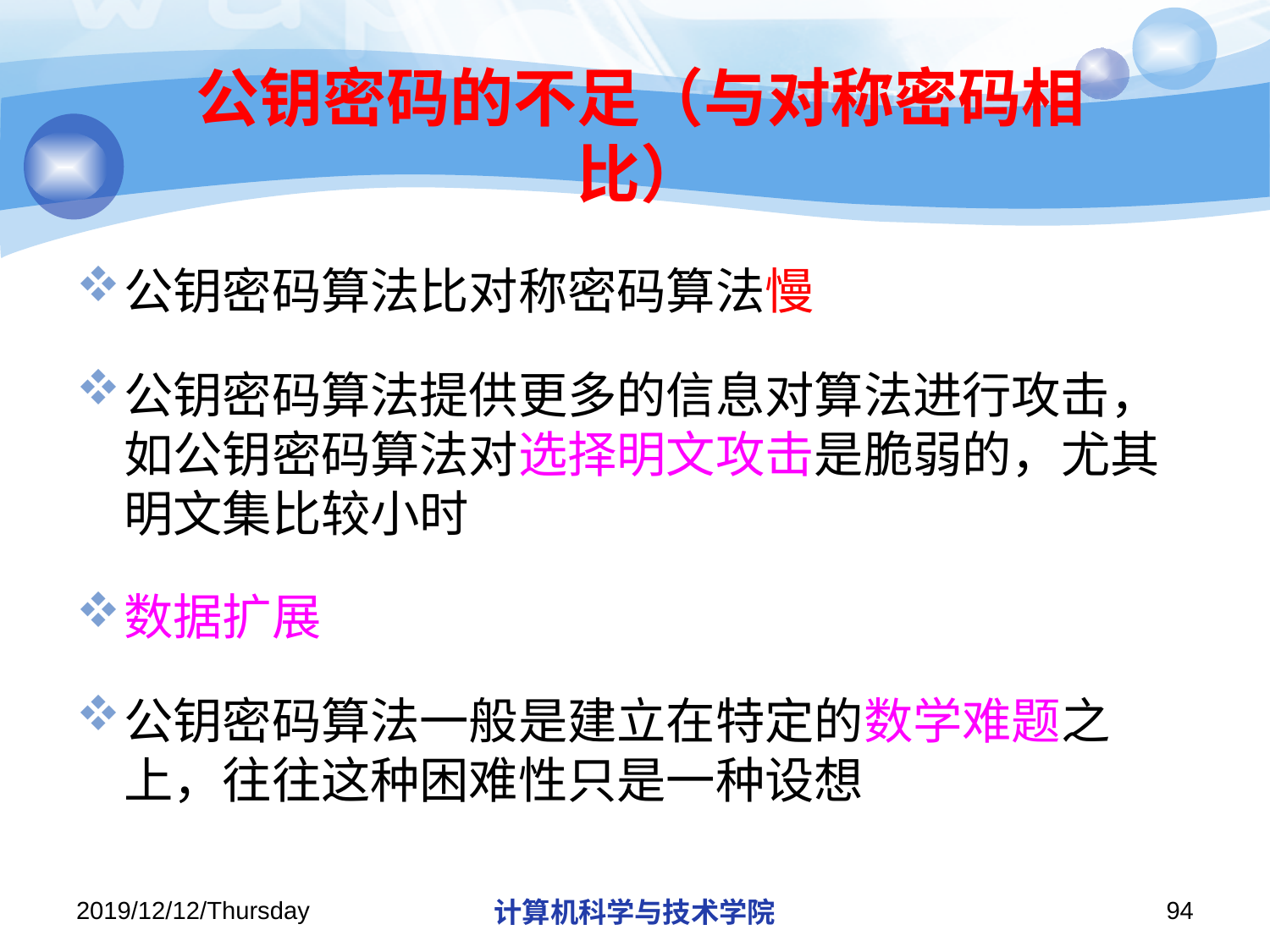

# 公钥密码的不足（与对称密码相比）
公钥密码算法比对称密码算法慢

公钥密码算法提供更多的信息对算法进行攻击，如公钥密码算法对选择明文攻击是脆弱的，尤其明文集比较小时

数据扩展

公钥密码算法一般是建立在特定的数学难题之上，往往这种困难性只是一种设想
2019/12/12/Thursday
计算机科学与技术学院
94